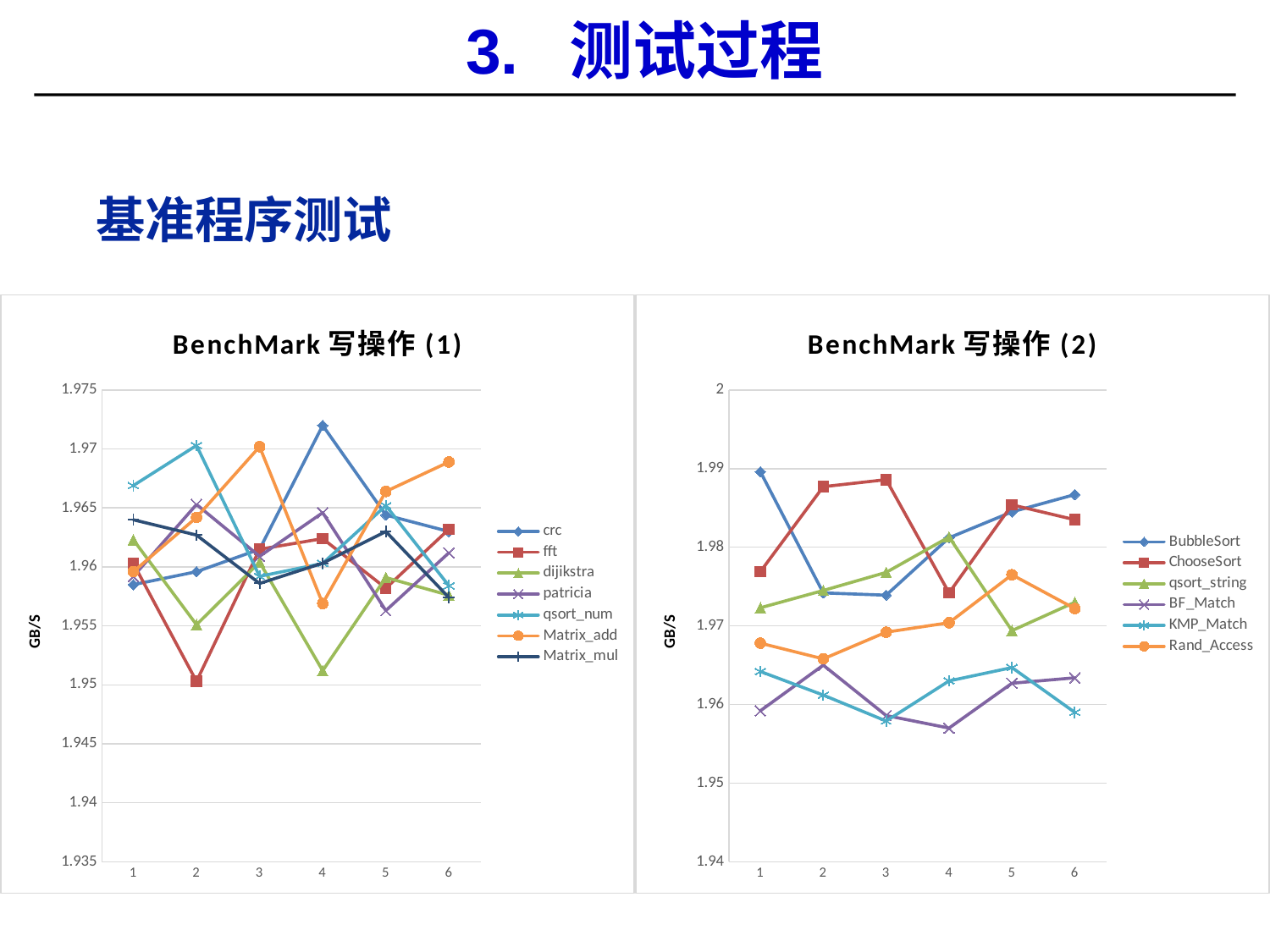

# 3.  测试过程
基准程序测试

### Chart: BenchMark写操作(1)

| Category | crc | fft | dijikstra | patricia | qsort_num | Matrix_add | Matrix_mul |
|---|---|---|---|---|---|---|---|
| 1 | 1.9585 | 1.9603 | 1.9623 | 1.9592 | 1.9669 | 1.9596 | 1.9640000000000004 |
| 2 | 1.9596 | 1.9503 | 1.9551 | 1.9653 | 1.9703 | 1.9642 | 1.9627 |
| 3 | 1.9615 | 1.9615 | 1.9604 | 1.9609 | 1.9592 | 1.9702000000000004 | 1.9586 |
| 4 | 1.9720000000000004 | 1.9624 | 1.9512 | 1.9646 | 1.9603 | 1.9569 | 1.96032 |
| 5 | 1.9644 | 1.9582 | 1.9591 | 1.9563 | 1.9652 | 1.9664 | 1.963 |
| 6 | 1.963 | 1.9632 | 1.9576 | 1.9612 | 1.9584 | 1.9689 | 1.9574 |

### Chart: BenchMark写操作(2)

| Category | BubbleSort | ChooseSort | qsort_string | BF_Match | KMP_Match | Rand_Access |
|---|---|---|---|---|---|---|
| 1 | 1.9896 | 1.9769 | 1.9723 | 1.9592 | 1.9642 | 1.9678 |
| 2 | 1.9742000000000004 | 1.9877 | 1.9745 | 1.965 | 1.9612 | 1.9658 |
| 3 | 1.9739 | 1.9886 | 1.9768 | 1.9586 | 1.9579 | 1.9692 |
| 4 | 1.9812 | 1.9742000000000004 | 1.9813 | 1.957 | 1.963 | 1.9704 |
| 5 | 1.9845 | 1.9854 | 1.9694 | 1.9627 | 1.9647 | 1.9765 |
| 6 | 1.9867 | 1.9835 | 1.973 | 1.9634 | 1.959 | 1.9722000000000004 |